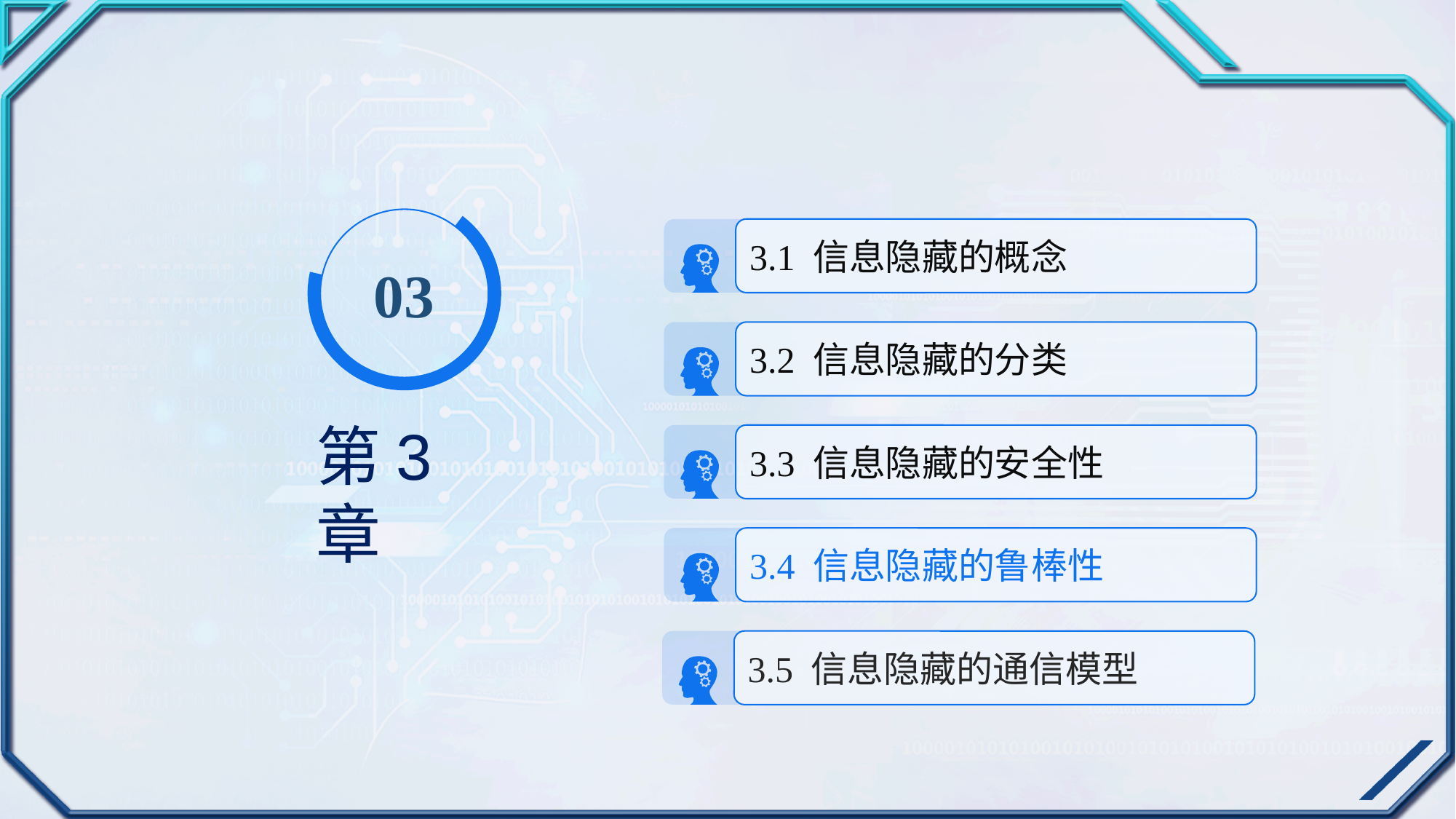

03

3.1 信息隐藏的概念

3.2 信息隐藏的分类

第3章

3.3 信息隐藏的安全性

3.4 信息隐藏的鲁棒性

3.5 信息隐藏的通信模型